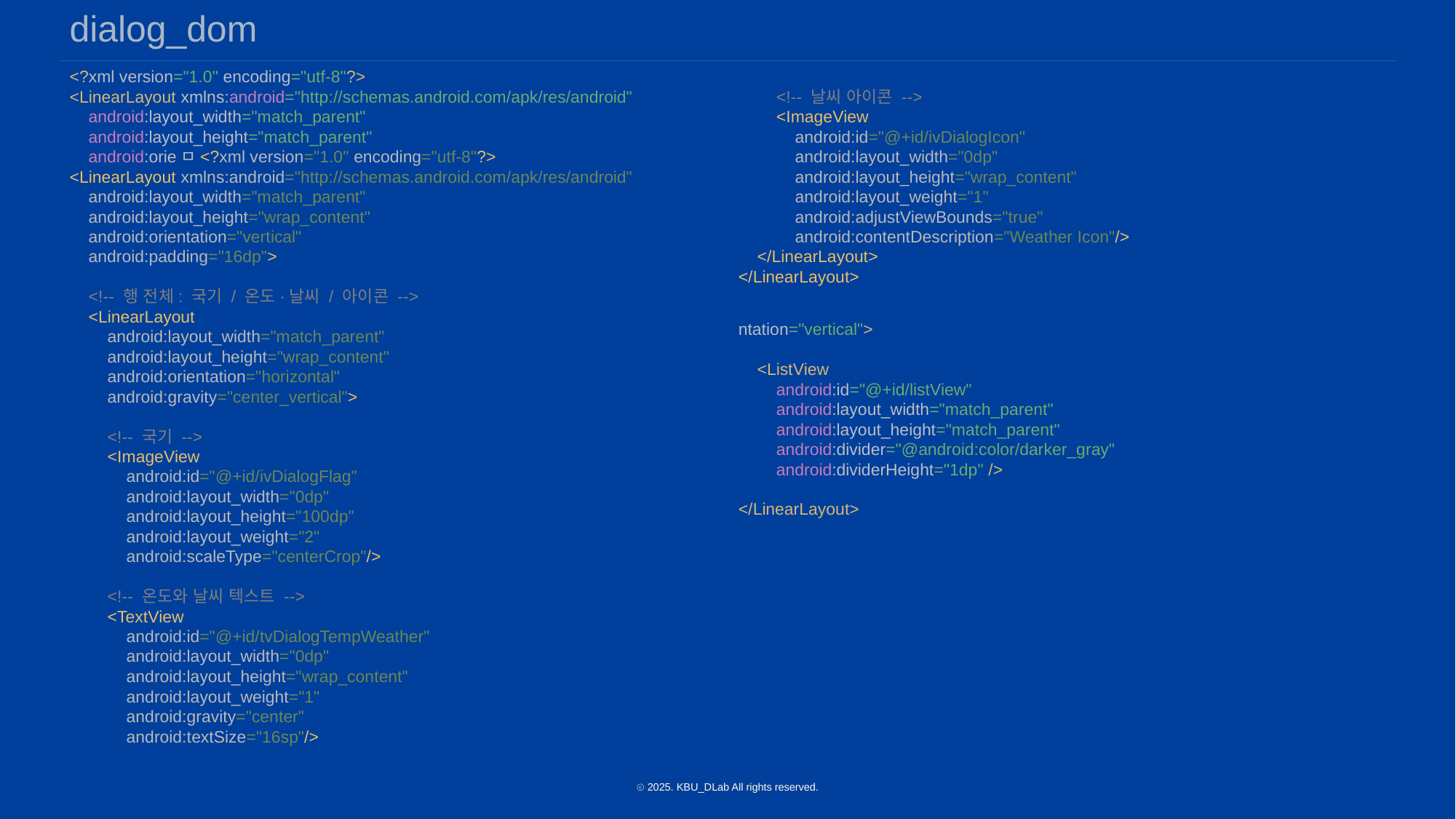

dialog_dom
<?xml version="1.0" encoding="utf-8"?>
<LinearLayout xmlns:android="http://schemas.android.com/apk/res/android"
    android:layout_width="match_parent"
    android:layout_height="match_parent"
    android:orieㅁ<?xml version="1.0" encoding="utf-8"?>
<LinearLayout xmlns:android="http://schemas.android.com/apk/res/android"
    android:layout_width="match_parent"
    android:layout_height="wrap_content"
    android:orientation="vertical"
    android:padding="16dp">
    <!-- 행 전체: 국기 / 온도·날씨 / 아이콘 -->
    <LinearLayout
        android:layout_width="match_parent"
        android:layout_height="wrap_content"
        android:orientation="horizontal"
        android:gravity="center_vertical">
        <!-- 국기 -->
        <ImageView
            android:id="@+id/ivDialogFlag"
            android:layout_width="0dp"
            android:layout_height="100dp"
            android:layout_weight="2"
            android:scaleType="centerCrop"/>
        <!-- 온도와 날씨 텍스트 -->
        <TextView
            android:id="@+id/tvDialogTempWeather"
            android:layout_width="0dp"
            android:layout_height="wrap_content"
            android:layout_weight="1"
            android:gravity="center"
            android:textSize="16sp"/>
        <!-- 날씨 아이콘 -->
        <ImageView
            android:id="@+id/ivDialogIcon"
            android:layout_width="0dp"
            android:layout_height="wrap_content"
            android:layout_weight="1"
            android:adjustViewBounds="true"
            android:contentDescription="Weather Icon"/>
    </LinearLayout>
</LinearLayout>
ntation="vertical">
    <ListView
        android:id="@+id/listView"
        android:layout_width="match_parent"
        android:layout_height="match_parent"
        android:divider="@android:color/darker_gray"
        android:dividerHeight="1dp" />
</LinearLayout>